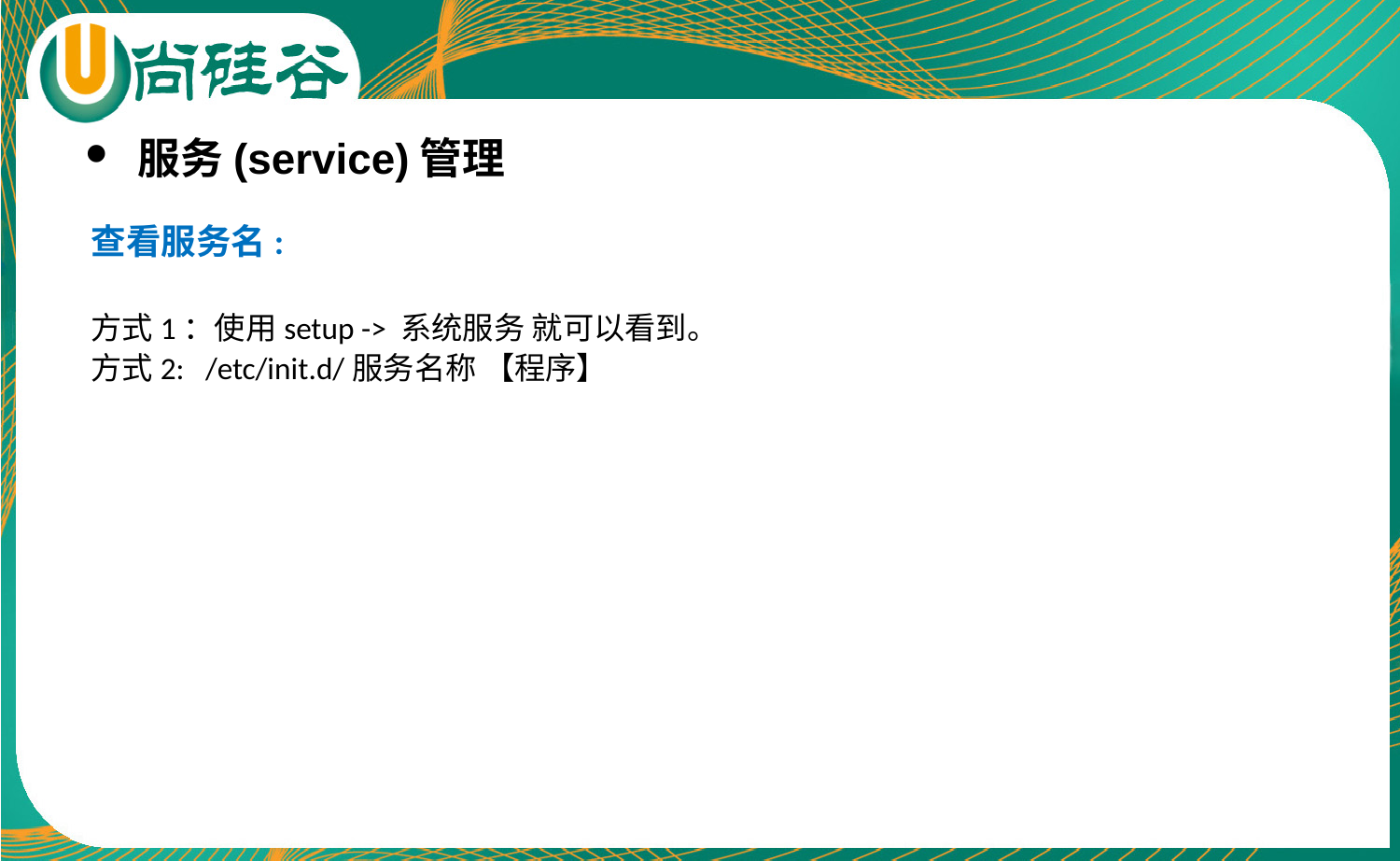

服务(service)管理
查看服务名:

方式1：使用setup -> 系统服务 就可以看到。
方式2:   /etc/init.d/服务名称 【程序】